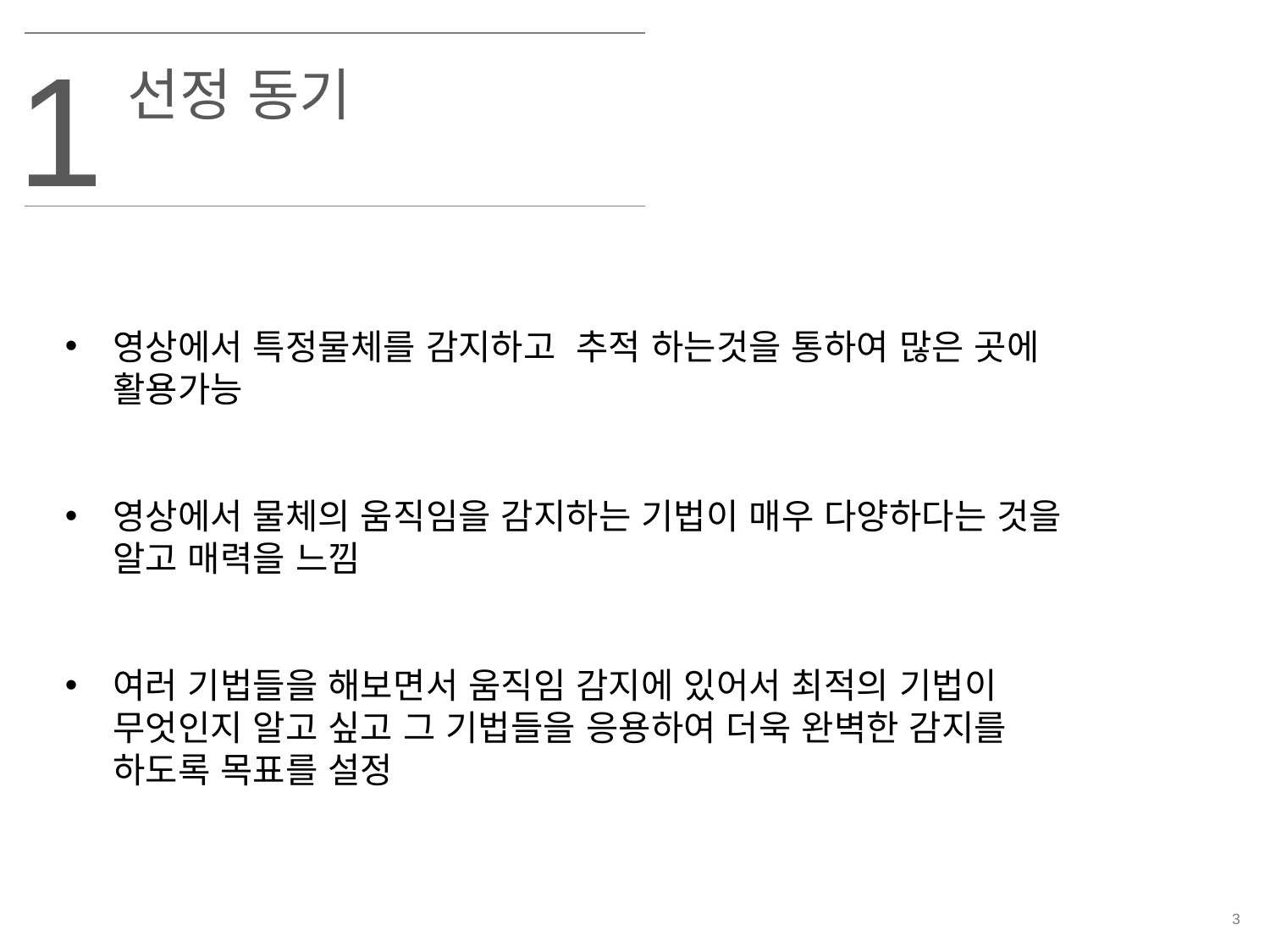

1
선정 동기

영상에서 특정물체를 감지하고  추적 하는것을 통하여 많은 곳에 활용가능

영상에서 물체의 움직임을 감지하는 기법이 매우 다양하다는 것을 알고 매력을 느낌

여러 기법들을 해보면서 움직임 감지에 있어서 최적의 기법이 무엇인지 알고 싶고 그 기법들을 응용하여 더욱 완벽한 감지를 하도록 목표를 설정